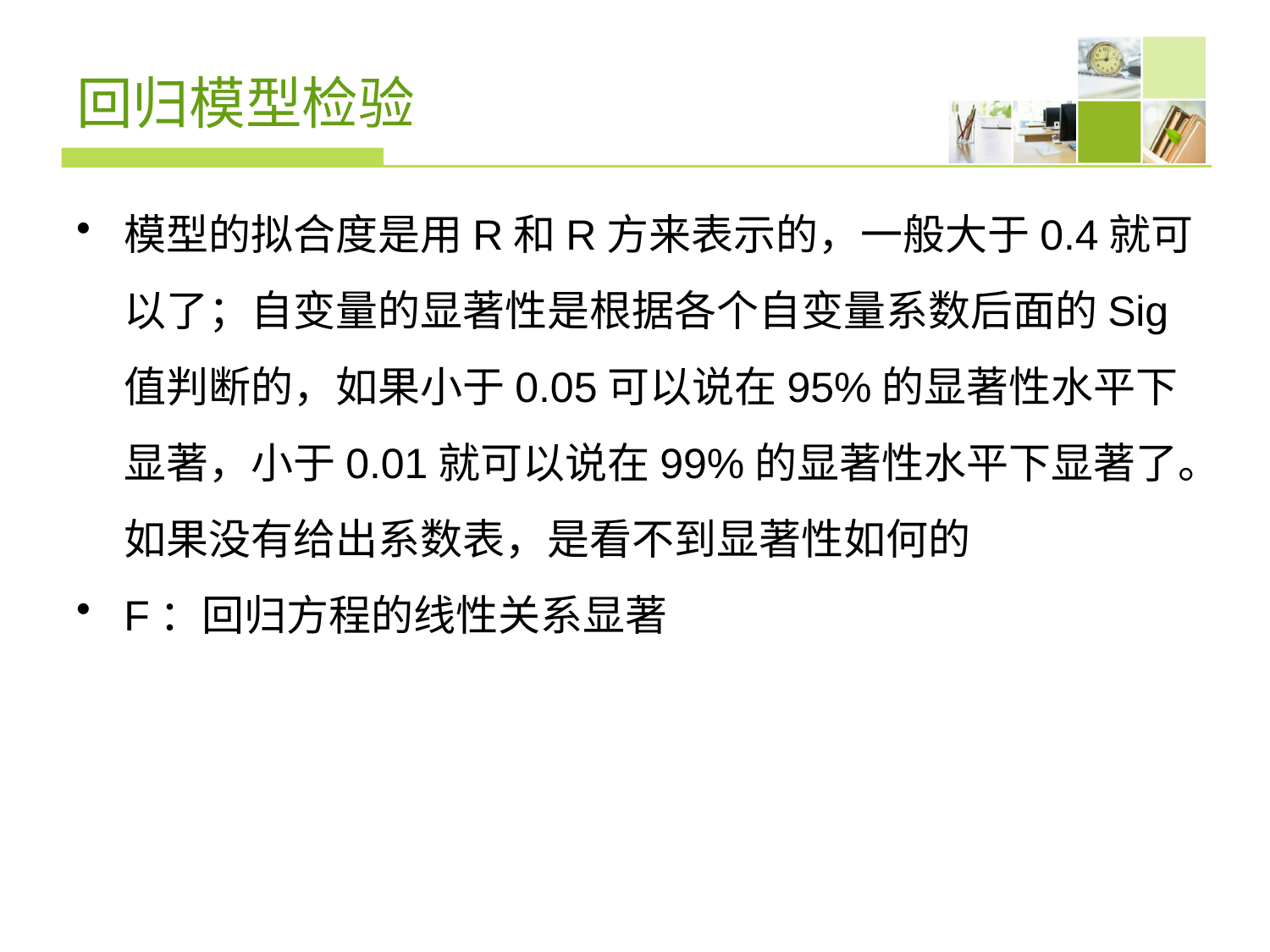

# 回归模型检验
模型的拟合度是用R和R方来表示的，一般大于0.4就可以了；自变量的显著性是根据各个自变量系数后面的Sig值判断的，如果小于0.05可以说在95%的显著性水平下显著，小于0.01就可以说在99%的显著性水平下显著了。如果没有给出系数表，是看不到显著性如何的
F：回归方程的线性关系显著